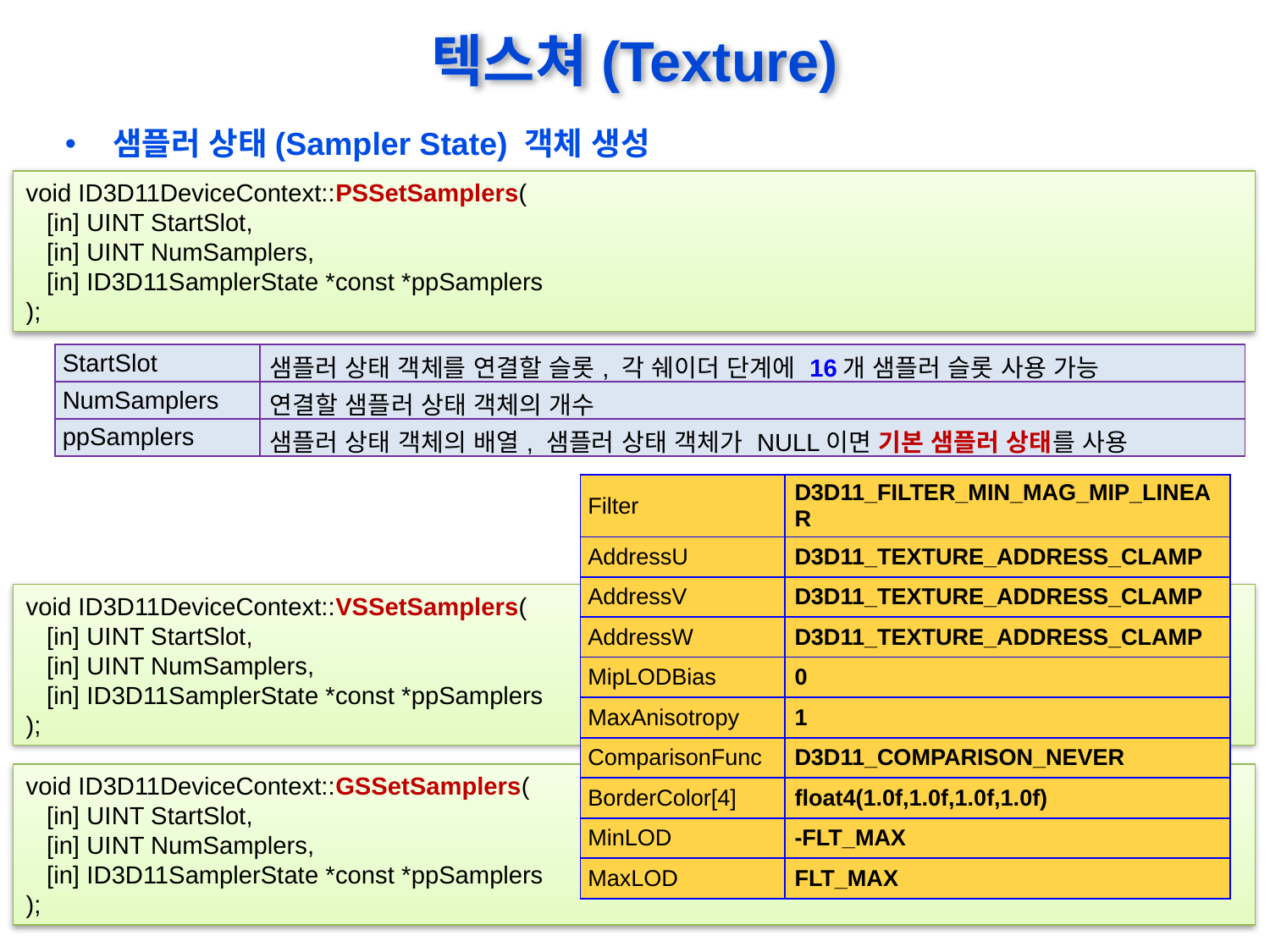

# 텍스쳐(Texture)
샘플러 상태(Sampler State) 객체 생성

void ID3D11DeviceContext::PSSetSamplers(
   [in] UINT StartSlot,
   [in] UINT NumSamplers,
   [in] ID3D11SamplerState *const *ppSamplers
);
| StartSlot | 샘플러 상태 객체를 연결할 슬롯, 각 쉐이더 단계에 16개 샘플러 슬롯 사용 가능 |
| --- | --- |
| NumSamplers | 연결할 샘플러 상태 객체의 개수 |
| ppSamplers | 샘플러 상태 객체의 배열, 샘플러 상태 객체가 NULL이면 기본 샘플러 상태를 사용 |
| Filter | D3D11\_FILTER\_MIN\_MAG\_MIP\_LINEAR |
| --- | --- |
| AddressU | D3D11\_TEXTURE\_ADDRESS\_CLAMP |
| AddressV | D3D11\_TEXTURE\_ADDRESS\_CLAMP |
| AddressW | D3D11\_TEXTURE\_ADDRESS\_CLAMP |
| MipLODBias | 0 |
| MaxAnisotropy | 1 |
| ComparisonFunc | D3D11\_COMPARISON\_NEVER |
| BorderColor[4] | float4(1.0f,1.0f,1.0f,1.0f) |
| MinLOD | -FLT\_MAX |
| MaxLOD | FLT\_MAX |
void ID3D11DeviceContext::VSSetSamplers(
   [in] UINT StartSlot,
   [in] UINT NumSamplers,
   [in] ID3D11SamplerState *const *ppSamplers
);
void ID3D11DeviceContext::GSSetSamplers(
   [in] UINT StartSlot,
   [in] UINT NumSamplers,
   [in] ID3D11SamplerState *const *ppSamplers
);